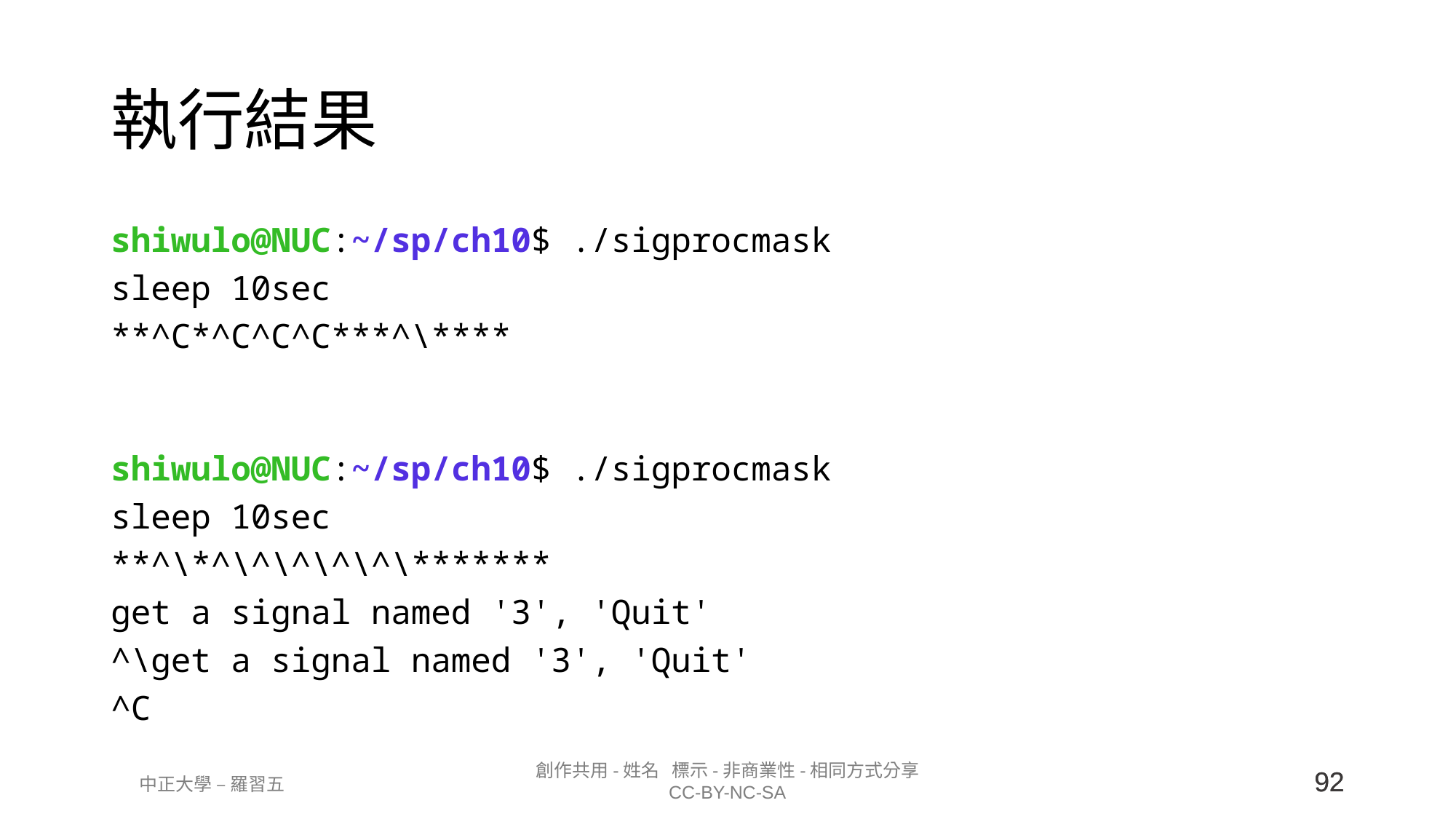

# 執行結果
shiwulo@NUC:~/sp/ch10$ ./sigprocmask
sleep 10sec
**^C*^C^C^C***^\****

shiwulo@NUC:~/sp/ch10$ ./sigprocmask
sleep 10sec
**^\*^\^\^\^\^\*******
get a signal named '3', 'Quit'
^\get a signal named '3', 'Quit'
^C